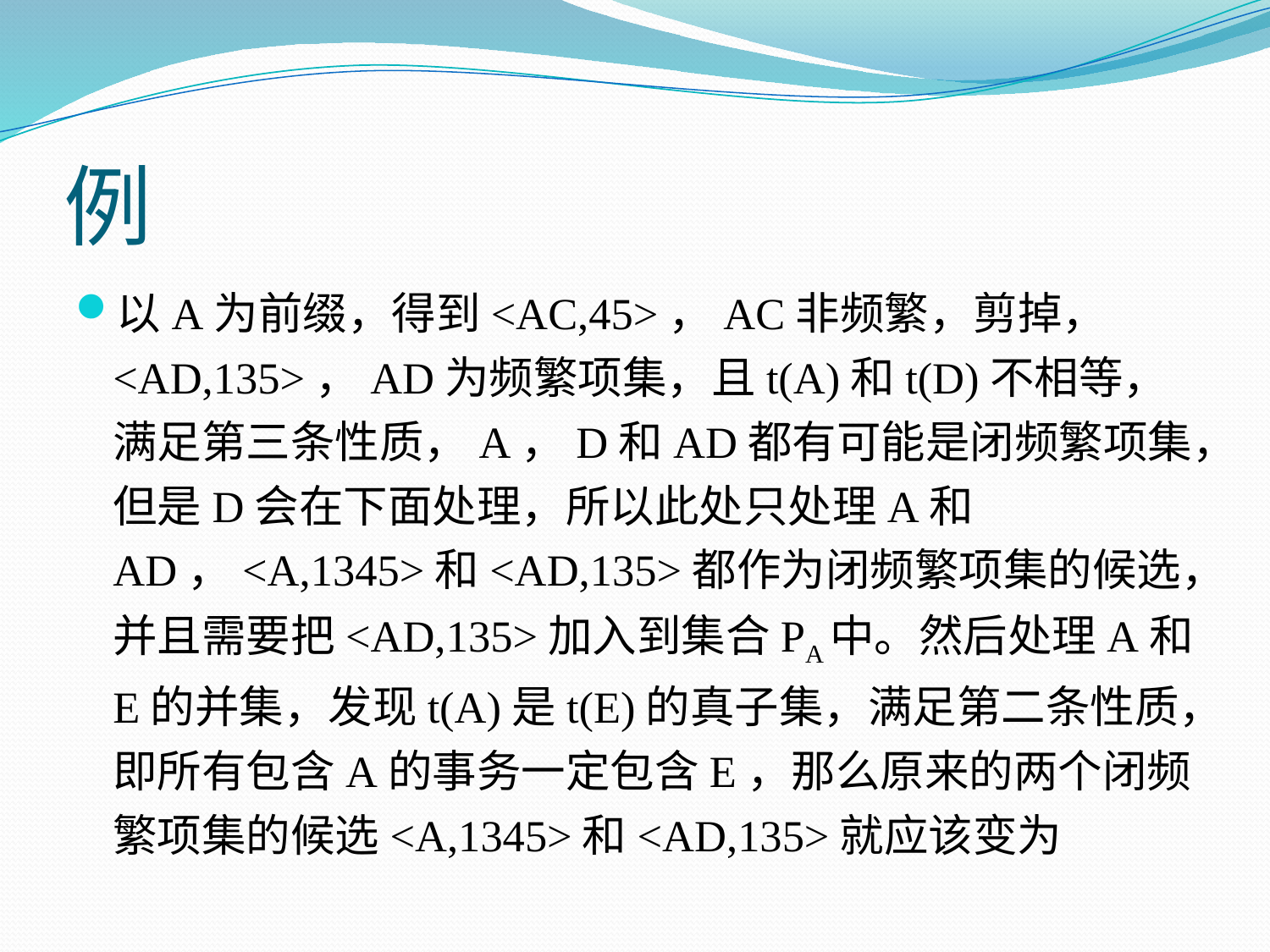

# 例
以A为前缀，得到<AC,45>，AC非频繁，剪掉， <AD,135>，AD为频繁项集，且t(A)和t(D)不相等，满足第三条性质，A，D和AD都有可能是闭频繁项集，但是D会在下面处理，所以此处只处理A和AD，<A,1345>和<AD,135>都作为闭频繁项集的候选，并且需要把<AD,135>加入到集合PA中。然后处理A和E的并集，发现t(A)是t(E)的真子集，满足第二条性质，即所有包含A的事务一定包含E，那么原来的两个闭频繁项集的候选<A,1345>和<AD,135>就应该变为